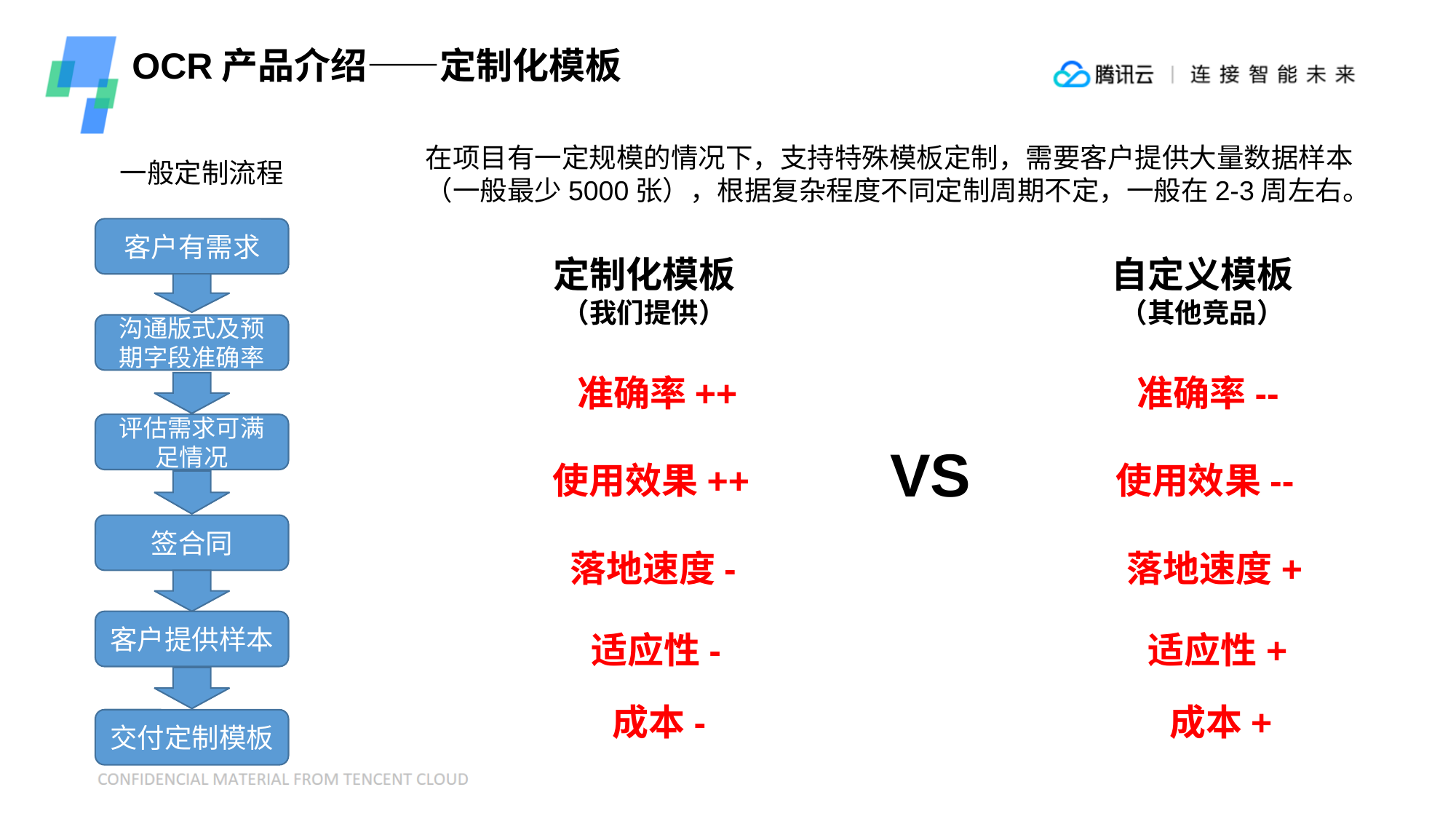

OCR产品介绍——定制化模板
在项目有一定规模的情况下，支持特殊模板定制，需要客户提供大量数据样本（一般最少5000张），根据复杂程度不同定制周期不定，一般在2-3周左右。
一般定制流程
客户有需求
定制化模板
（我们提供）
准确率++
使用效果++
落地速度-
适应性-
成本-
自定义模板
（其他竞品）
准确率--
使用效果--
落地速度+
适应性+
成本+

沟通版式及预期字段准确率

评估需求可满足情况
VS

签合同

客户提供样本

交付定制模板